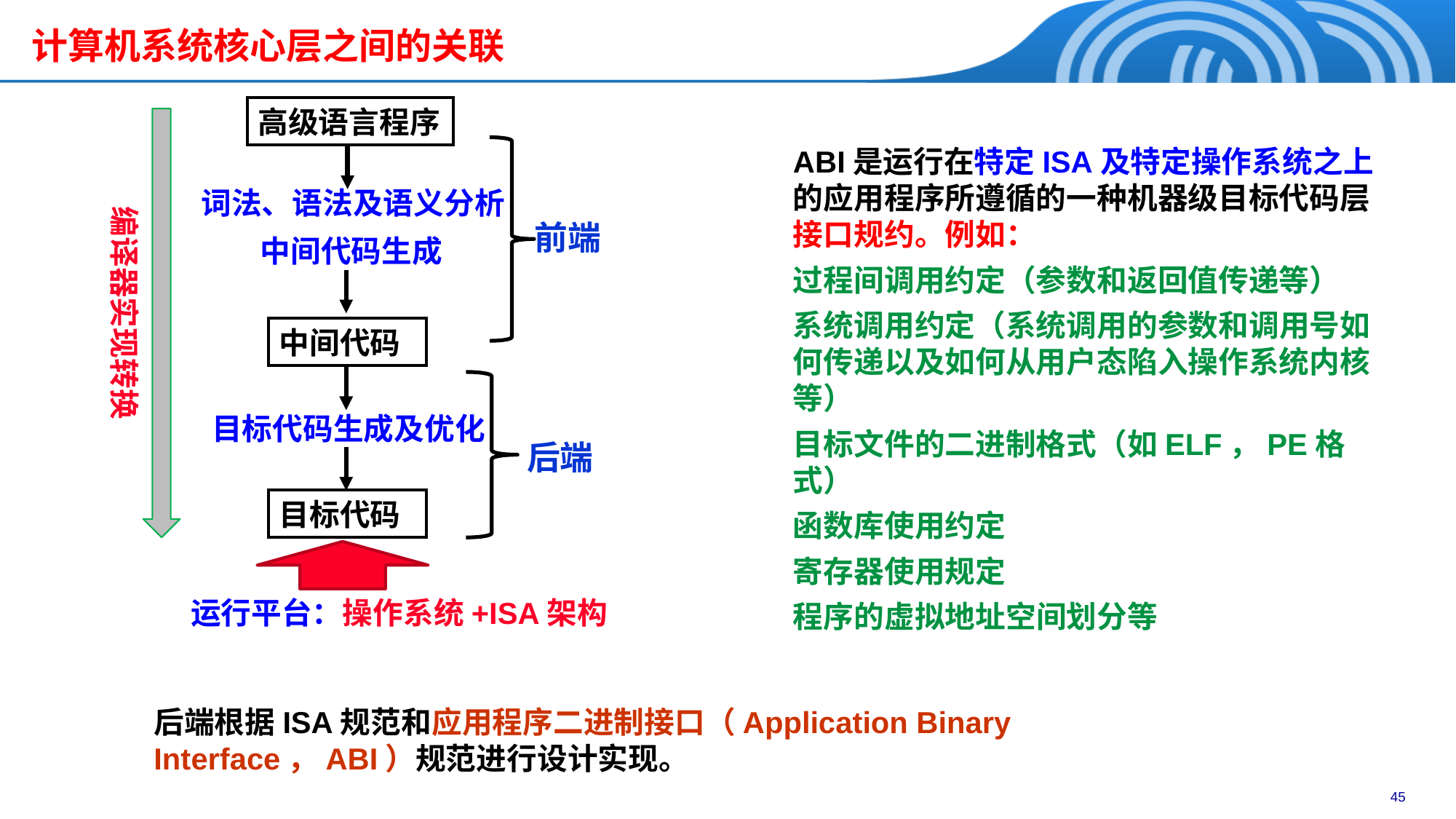

# 计算机系统核心层之间的关联
高级语言程序

ABI是运行在特定ISA及特定操作系统之上的应用程序所遵循的一种机器级目标代码层接口规约。例如：
过程间调用约定（参数和返回值传递等）
系统调用约定（系统调用的参数和调用号如何传递以及如何从用户态陷入操作系统内核等）
目标文件的二进制格式（如ELF，PE格式）
函数库使用约定
寄存器使用规定
程序的虚拟地址空间划分等
编译器实现转换
词法、语法及语义分析
前端

中间代码生成
中间代码

后端

目标代码生成及优化
目标代码

运行平台：操作系统+ISA架构
后端根据ISA规范和应用程序二进制接口（Application Binary Interface，ABI）规范进行设计实现。